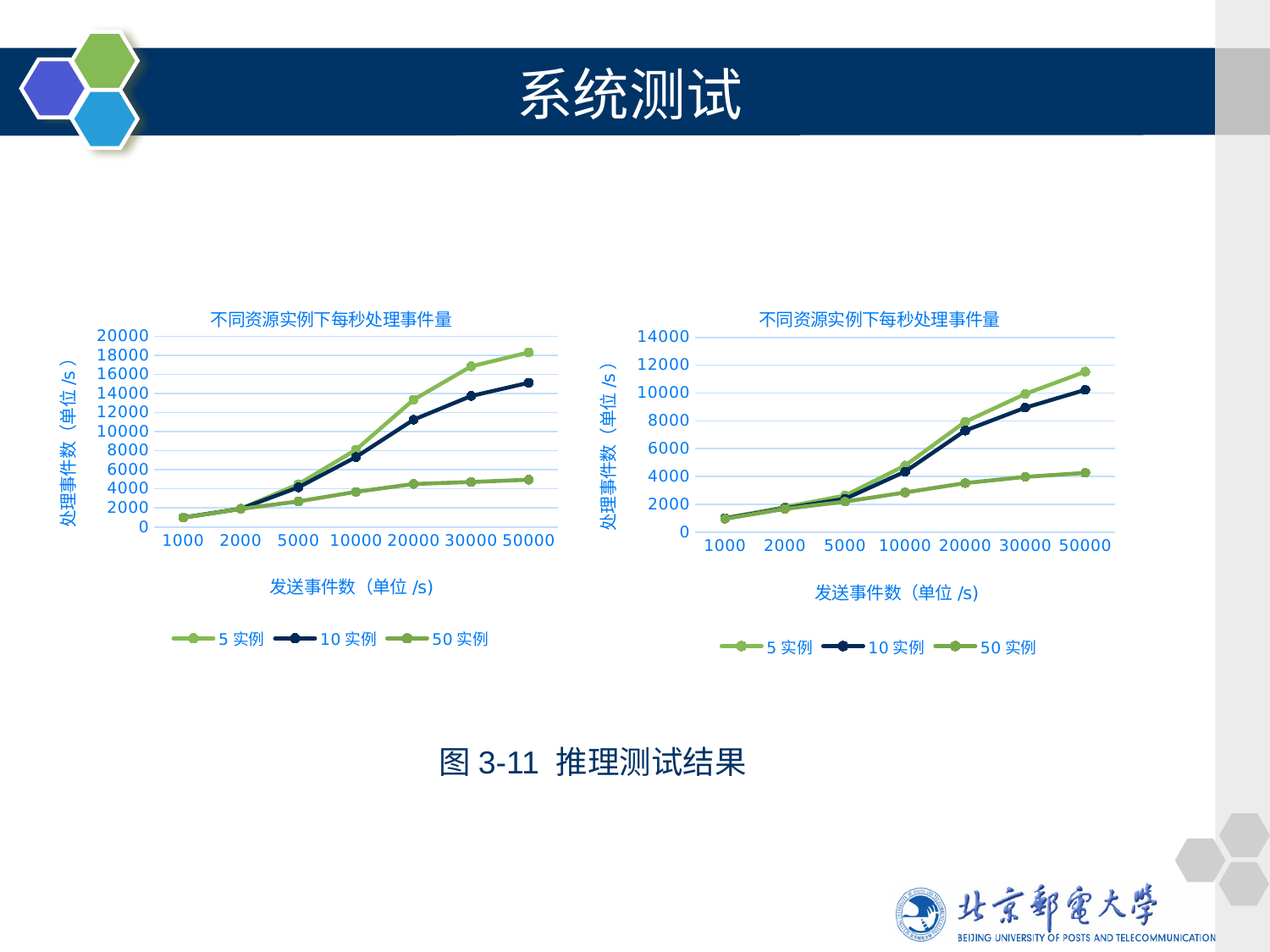

系统测试

### Chart: 不同资源实例下每秒处理事件量

| Category | 5实例 | 10实例 | 50实例 |
|---|---|---|---|
| 1000.0 | 999.0 | 989.0 | 976.0 |
| 2000.0 | 1925.0 | 1910.0 | 1900.0 |
| 5000.0 | 4488.0 | 4159.0 | 2688.0 |
| 10000.0 | 8109.0 | 7345.0 | 3685.0 |
| 20000.0 | 13353.0 | 11254.0 | 4510.0 |
| 30000.0 | 16854.0 | 13743.0 | 4719.0 |
| 50000.0 | 18315.0 | 15135.0 | 4961.0 |

### Chart: 不同资源实例下每秒处理事件量

| Category | 5实例 | 10实例 | 50实例 |
|---|---|---|---|
| 1000.0 | 999.0 | 989.0 | 956.0 |
| 2000.0 | 1800.0 | 1710.0 | 1670.0 |
| 5000.0 | 2630.0 | 2392.0 | 2188.0 |
| 10000.0 | 4786.0 | 4352.0 | 2849.0 |
| 20000.0 | 7935.0 | 7303.0 | 3524.0 |
| 30000.0 | 9937.0 | 8948.0 | 3968.0 |
| 50000.0 | 11539.0 | 10228.0 | 4261.0 |
图3-11 推理测试结果